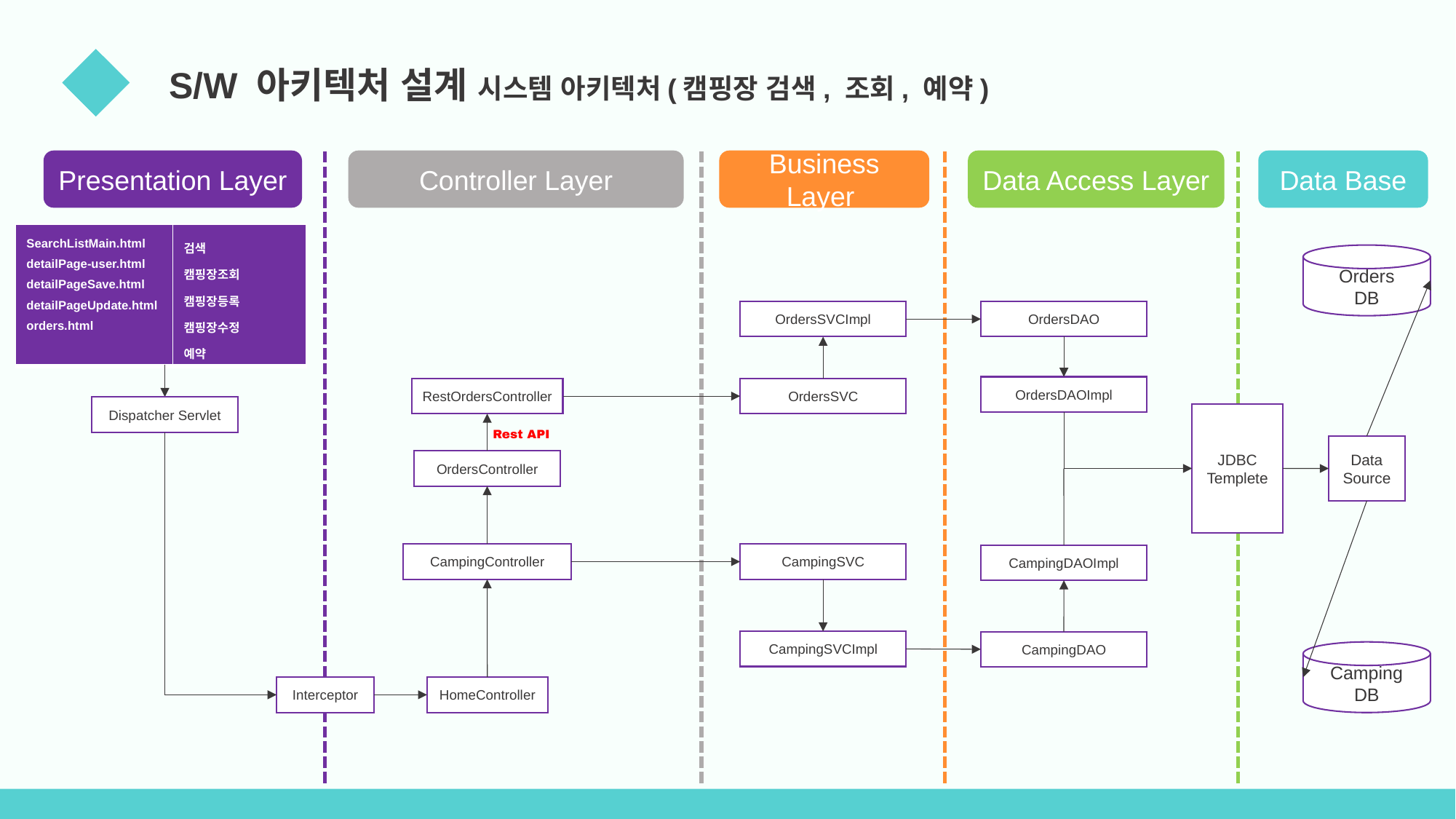

06
 S/W 아키텍처 설계 시스템 아키텍처(캠핑장 검색, 조회, 예약)
Presentation Layer
Business Layer
Data Base
Data Access Layer
Controller Layer
| SearchListMain.html detailPage-user.html detailPageSave.html detailPageUpdate.htmlorders.html | 검색 캠핑장조회 캠핑장등록 캠핑장수정 예약 |
| --- | --- |
Orders
DB
OrdersDAO
OrdersSVCImpl
OrdersDAOImpl
RestOrdersController
OrdersSVC
Dispatcher Servlet
JDBC Templete
Rest API
Data Source
OrdersController
CampingSVC
CampingController
CampingDAOImpl
CampingSVCImpl
CampingDAO
Camping
DB
Interceptor
HomeController